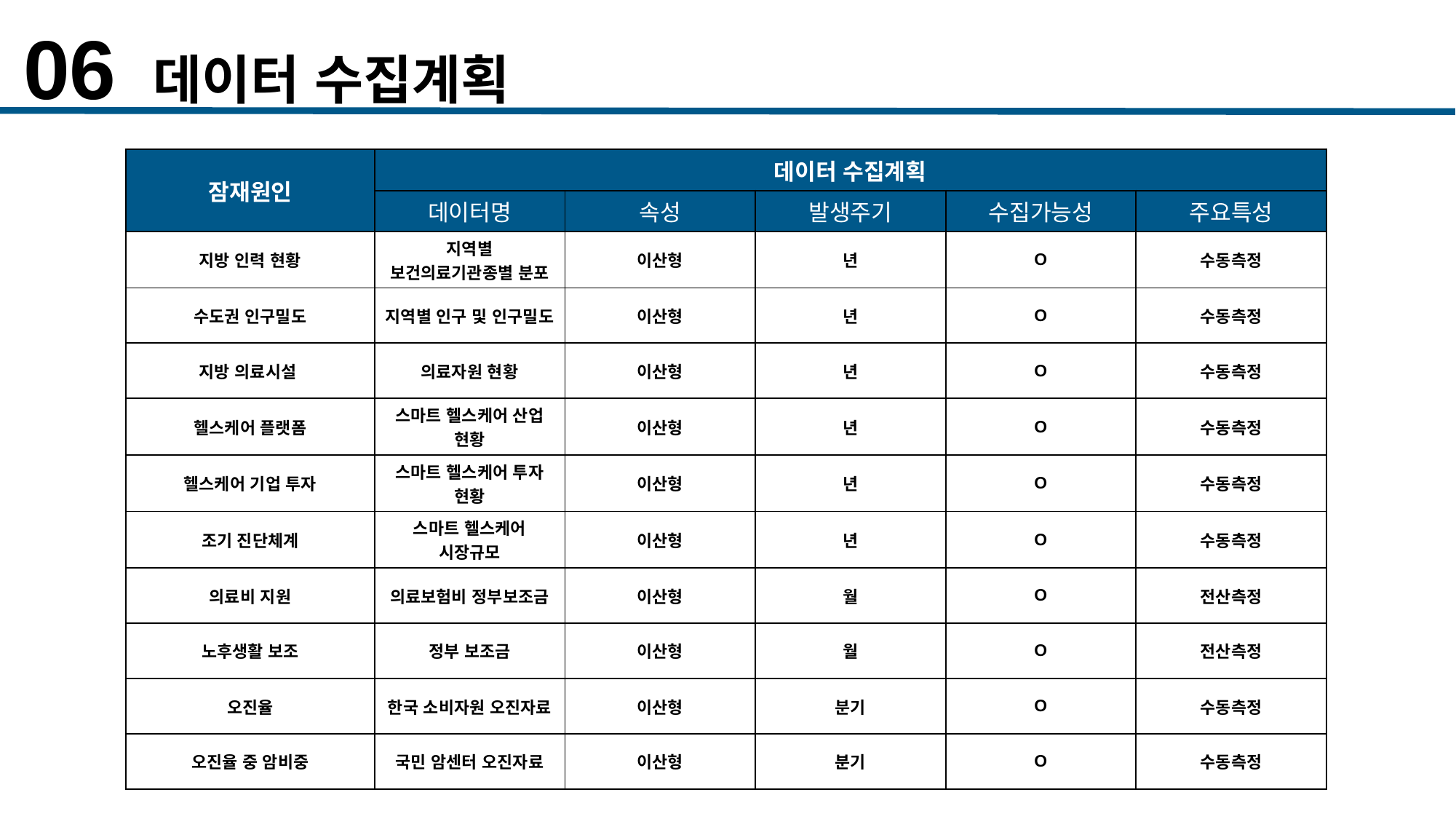

06 데이터 수집계획
| 잠재원인 | 데이터 수집계획 |  |  |  |  |
| --- | --- | --- | --- | --- | --- |
|  | 데이터명 | 속성 | 발생주기 | 수집가능성 | 주요특성 |
| 지방 인력 현황 | 지역별 보건의료기관종별 분포 | 이산형 | 년 | O | 수동측정 |
| 수도권 인구밀도 | 지역별 인구 및 인구밀도 | 이산형 | 년 | O | 수동측정 |
| 지방 의료시설 | 의료자원 현황 | 이산형 | 년 | O | 수동측정 |
| 헬스케어 플랫폼 | 스마트 헬스케어 산업 현황 | 이산형 | 년 | O | 수동측정 |
| 헬스케어 기업 투자 | 스마트 헬스케어 투자 현황 | 이산형 | 년 | O | 수동측정 |
| 조기 진단체계 | 스마트 헬스케어 시장규모 | 이산형 | 년 | O | 수동측정 |
| 의료비 지원 | 의료보험비 정부보조금 | 이산형 | 월 | O | 전산측정 |
| 노후생활 보조 | 정부 보조금 | 이산형 | 월 | O | 전산측정 |
| 오진율 | 한국 소비자원 오진자료 | 이산형 | 분기 | O | 수동측정 |
| 오진율 중 암비중 | 국민 암센터 오진자료 | 이산형 | 분기 | O | 수동측정 |